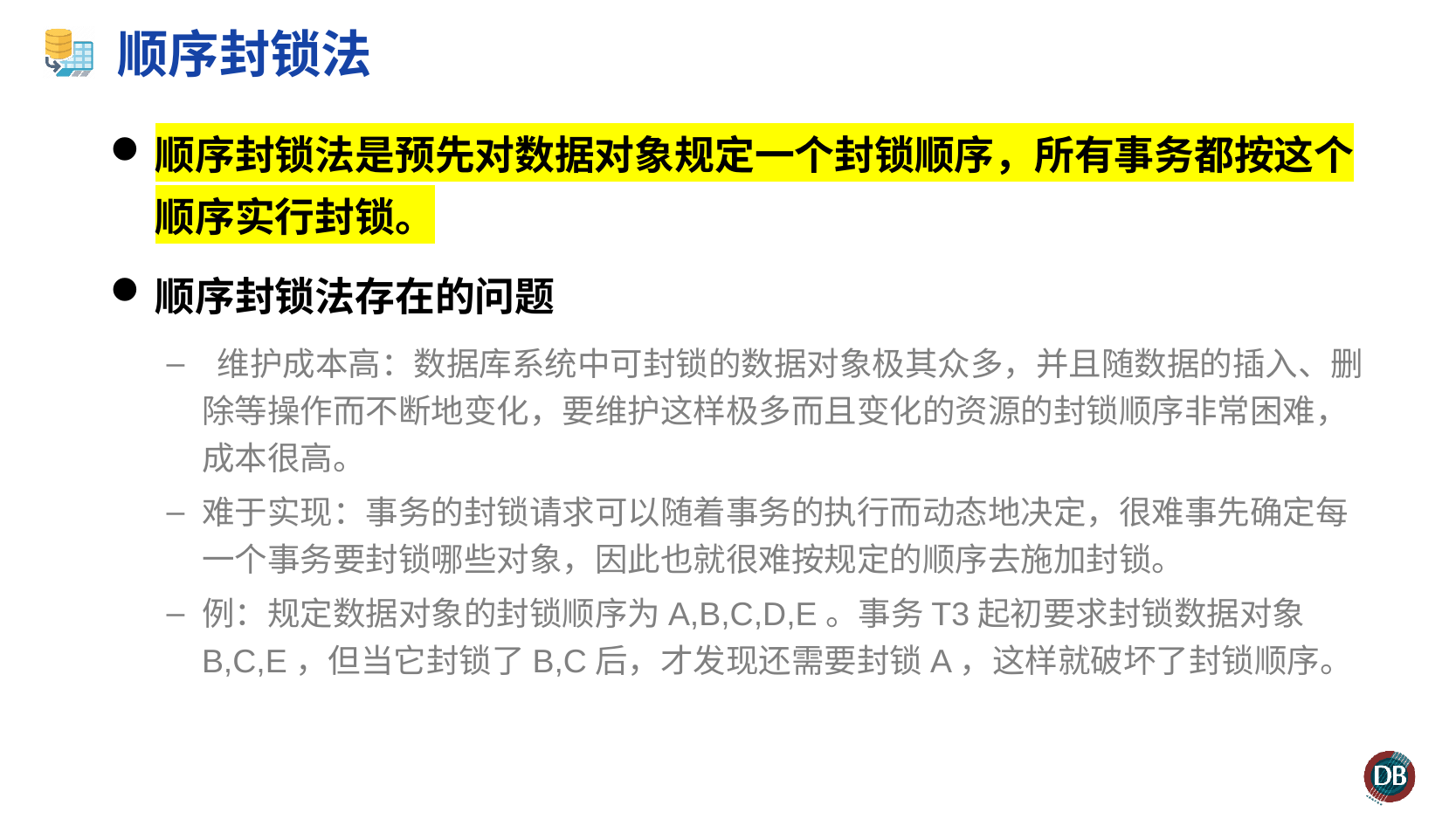

# 顺序封锁法
顺序封锁法是预先对数据对象规定一个封锁顺序，所有事务都按这个顺序实行封锁。
顺序封锁法存在的问题
 维护成本高：数据库系统中可封锁的数据对象极其众多，并且随数据的插入、删除等操作而不断地变化，要维护这样极多而且变化的资源的封锁顺序非常困难，成本很高。
难于实现：事务的封锁请求可以随着事务的执行而动态地决定，很难事先确定每一个事务要封锁哪些对象，因此也就很难按规定的顺序去施加封锁。
例：规定数据对象的封锁顺序为A,B,C,D,E。事务T3起初要求封锁数据对象B,C,E，但当它封锁了B,C后，才发现还需要封锁A，这样就破坏了封锁顺序。